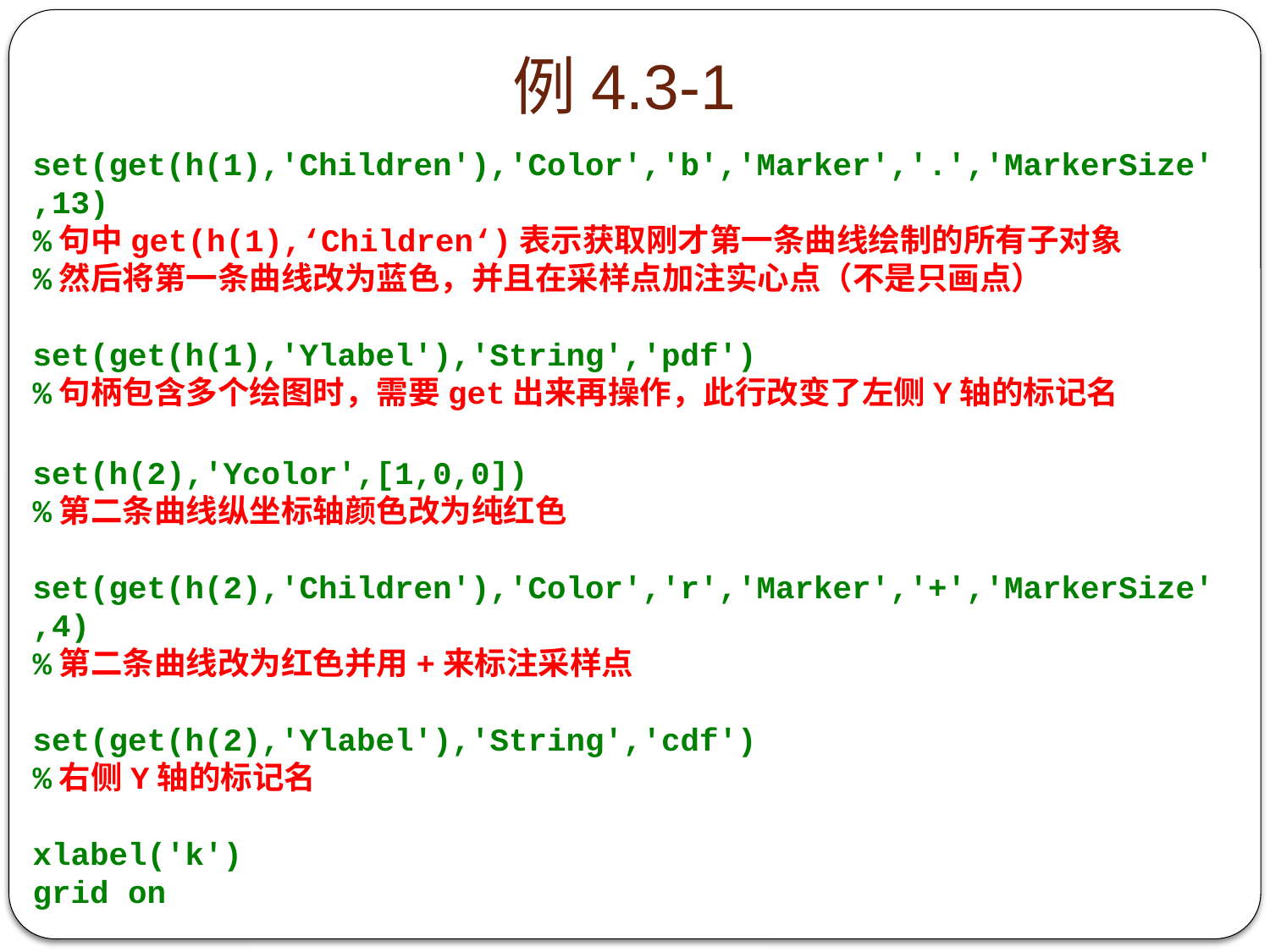

# 例4.3-1
set(get(h(1),'Children'),'Color','b','Marker','.','MarkerSize',13)
%句中get(h(1),‘Children‘)表示获取刚才第一条曲线绘制的所有子对象
%然后将第一条曲线改为蓝色，并且在采样点加注实心点（不是只画点）

set(get(h(1),'Ylabel'),'String','pdf')
%句柄包含多个绘图时，需要get出来再操作，此行改变了左侧Y轴的标记名

set(h(2),'Ycolor',[1,0,0])
%第二条曲线纵坐标轴颜色改为纯红色

set(get(h(2),'Children'),'Color','r','Marker','+','MarkerSize',4)
%第二条曲线改为红色并用+来标注采样点

set(get(h(2),'Ylabel'),'String','cdf')
%右侧Y轴的标记名

xlabel('k')
grid on